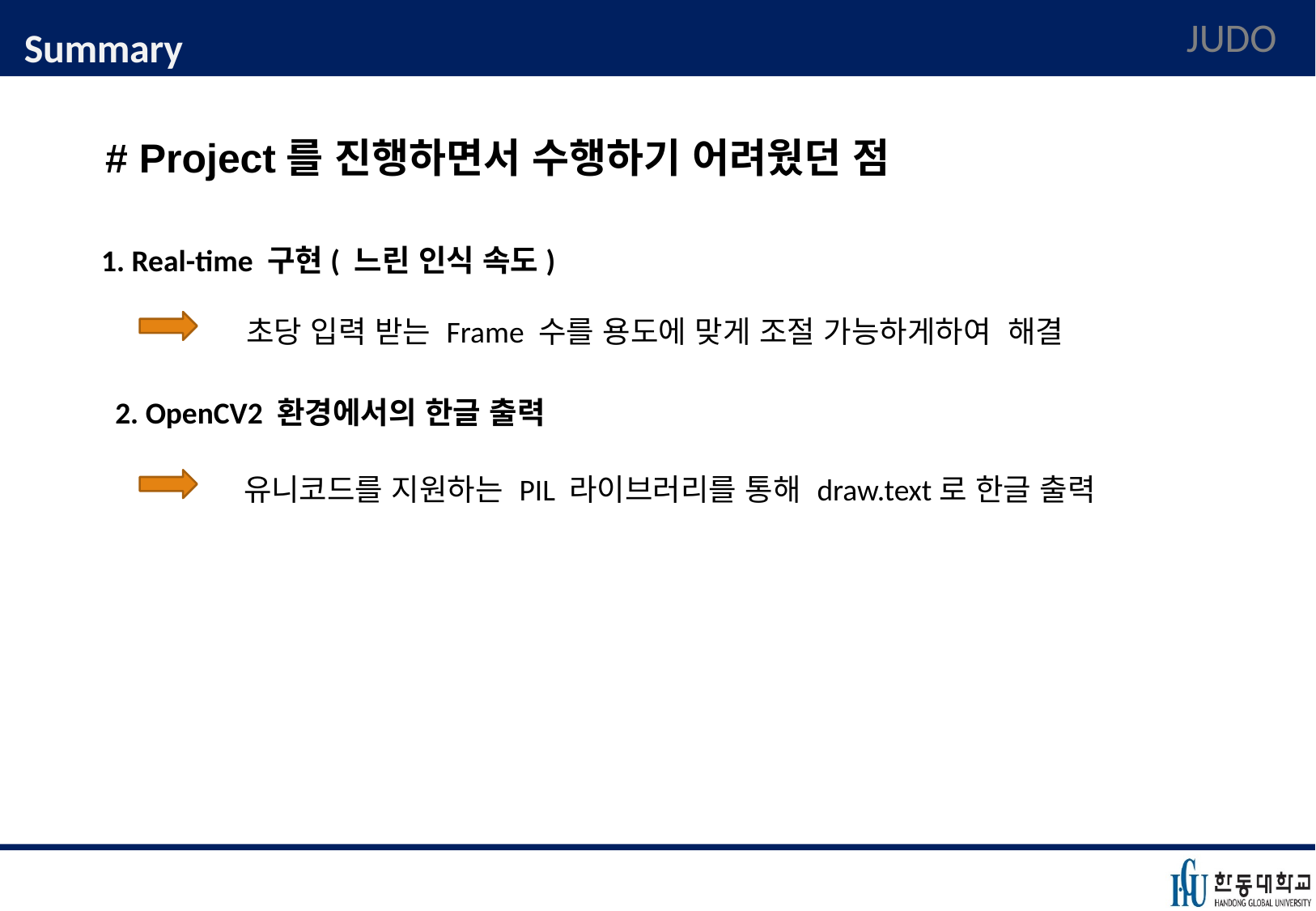

# Summary
JUDO
# Project를 진행하면서 수행하기 어려웠던 점
1. Real-time 구현( 느린 인식 속도)
초당 입력 받는 Frame 수를 용도에 맞게 조절 가능하게하여  해결

2. OpenCV2 환경에서의 한글 출력
유니코드를 지원하는 PIL 라이브러리를 통해 draw.text로 한글 출력